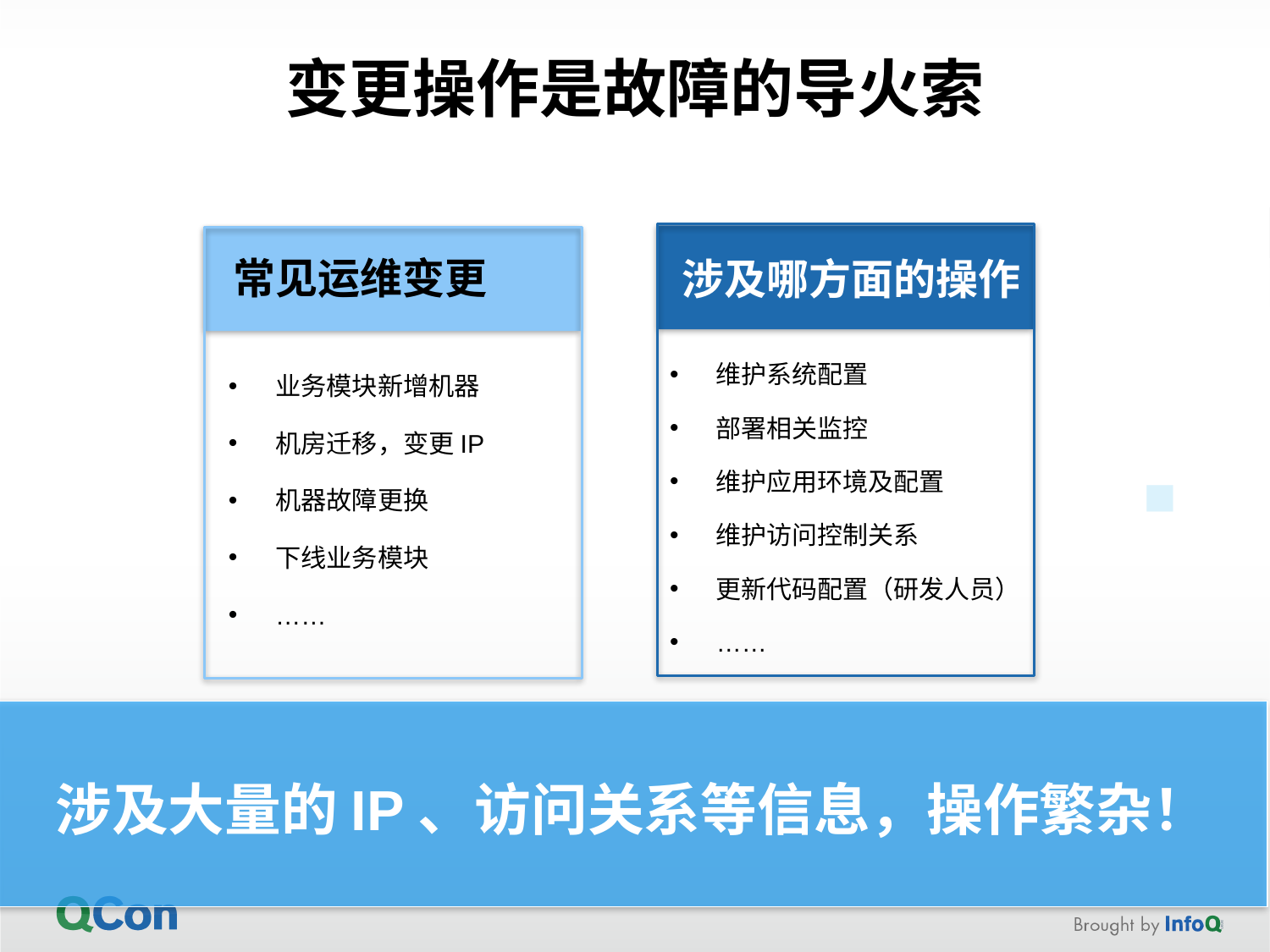

# 变更操作是故障的导火索

常见运维变更
涉及哪方面的操作

维护系统配置
部署相关监控
维护应用环境及配置
维护访问控制关系
更新代码配置（研发人员）
……

业务模块新增机器
机房迁移，变更IP
机器故障更换
下线业务模块
……

涉及大量的IP、访问关系等信息，操作繁杂！